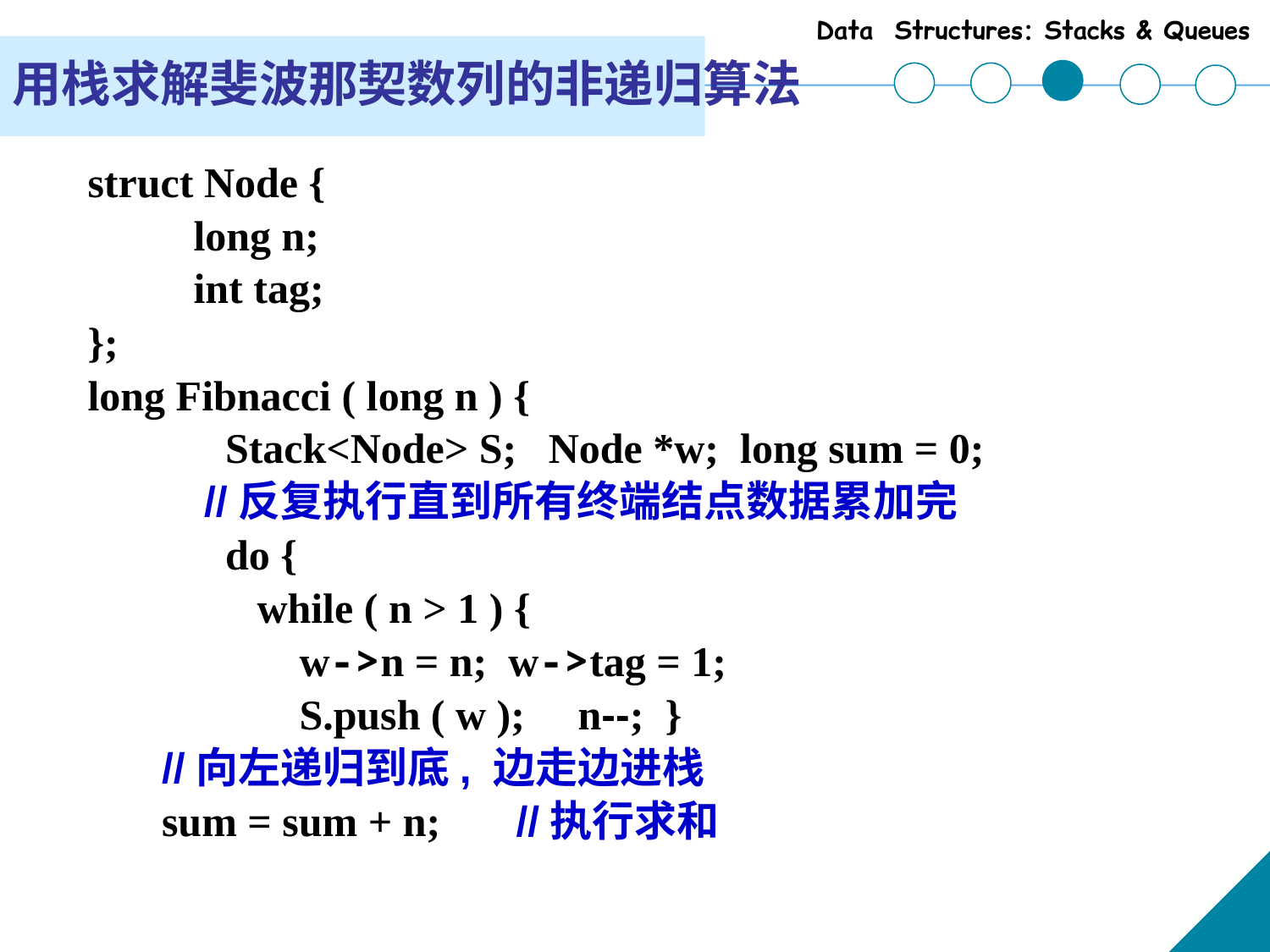

用栈求解斐波那契数列的非递归算法

struct Node {
          long n;
          int tag;
};
long Fibnacci ( long n ) {
	 Stack<Node> S;   Node *w;  long sum = 0;
           //反复执行直到所有终端结点数据累加完
	 do {
	    while ( n > 1 ) {
                    w->n = n;  w->tag = 1;
                    S.push ( w );     n--;  }
       //向左递归到底, 边走边进栈
       sum = sum + n; 	    //执行求和